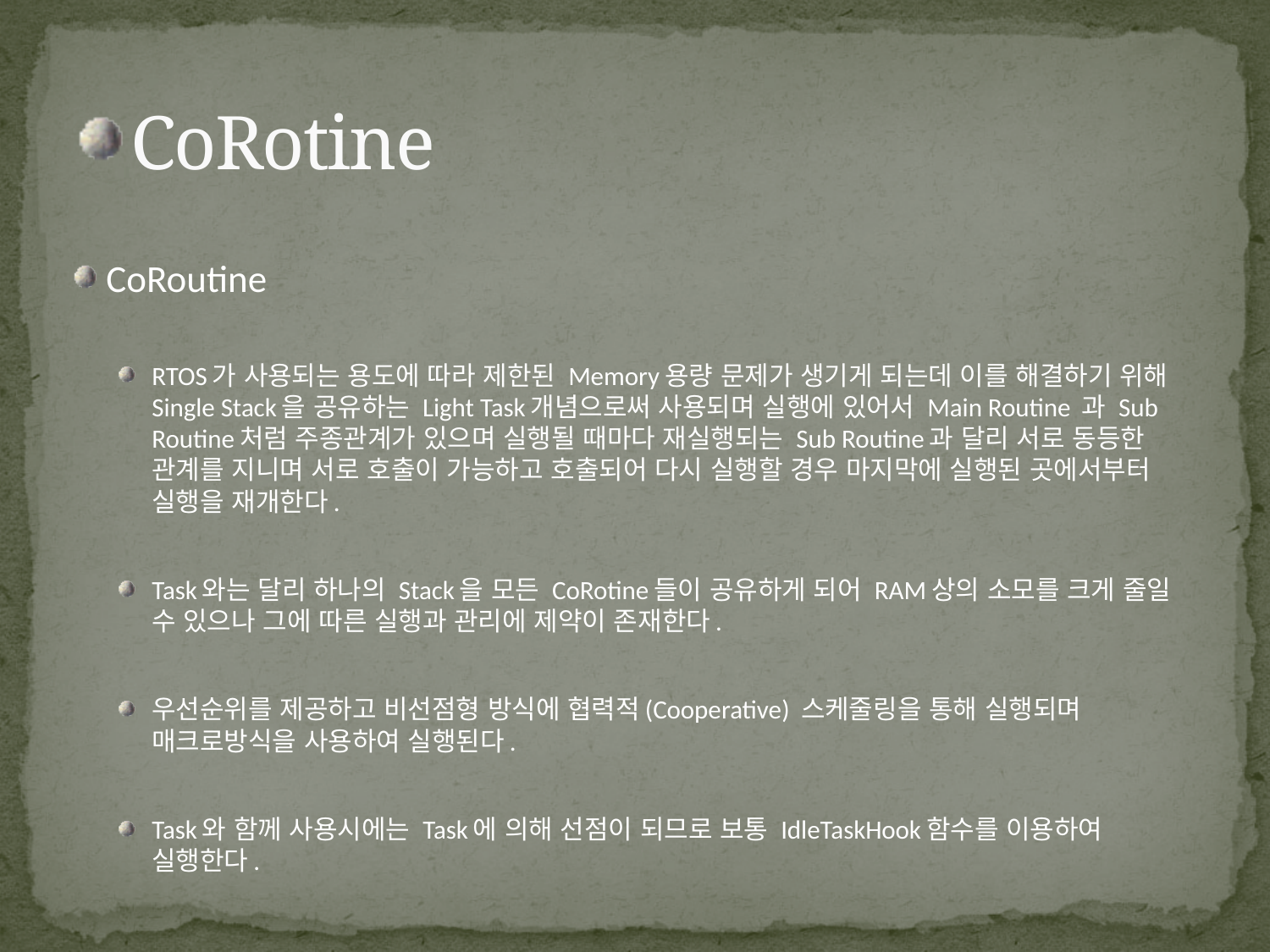

# CoRotine
CoRoutine

RTOS가 사용되는 용도에 따라 제한된 Memory용량 문제가 생기게 되는데 이를 해결하기 위해 Single Stack을 공유하는 Light Task개념으로써 사용되며 실행에 있어서 Main Routine 과 Sub Routine처럼 주종관계가 있으며 실행될 때마다 재실행되는 Sub Routine과 달리 서로 동등한 관계를 지니며 서로 호출이 가능하고 호출되어 다시 실행할 경우 마지막에 실행된 곳에서부터 실행을 재개한다.

Task와는 달리 하나의 Stack을 모든 CoRotine들이 공유하게 되어 RAM상의 소모를 크게 줄일 수 있으나 그에 따른 실행과 관리에 제약이 존재한다.

우선순위를 제공하고 비선점형 방식에 협력적(Cooperative) 스케줄링을 통해 실행되며 매크로방식을 사용하여 실행된다.

Task와 함께 사용시에는 Task에 의해 선점이 되므로 보통 IdleTaskHook함수를 이용하여 실행한다.